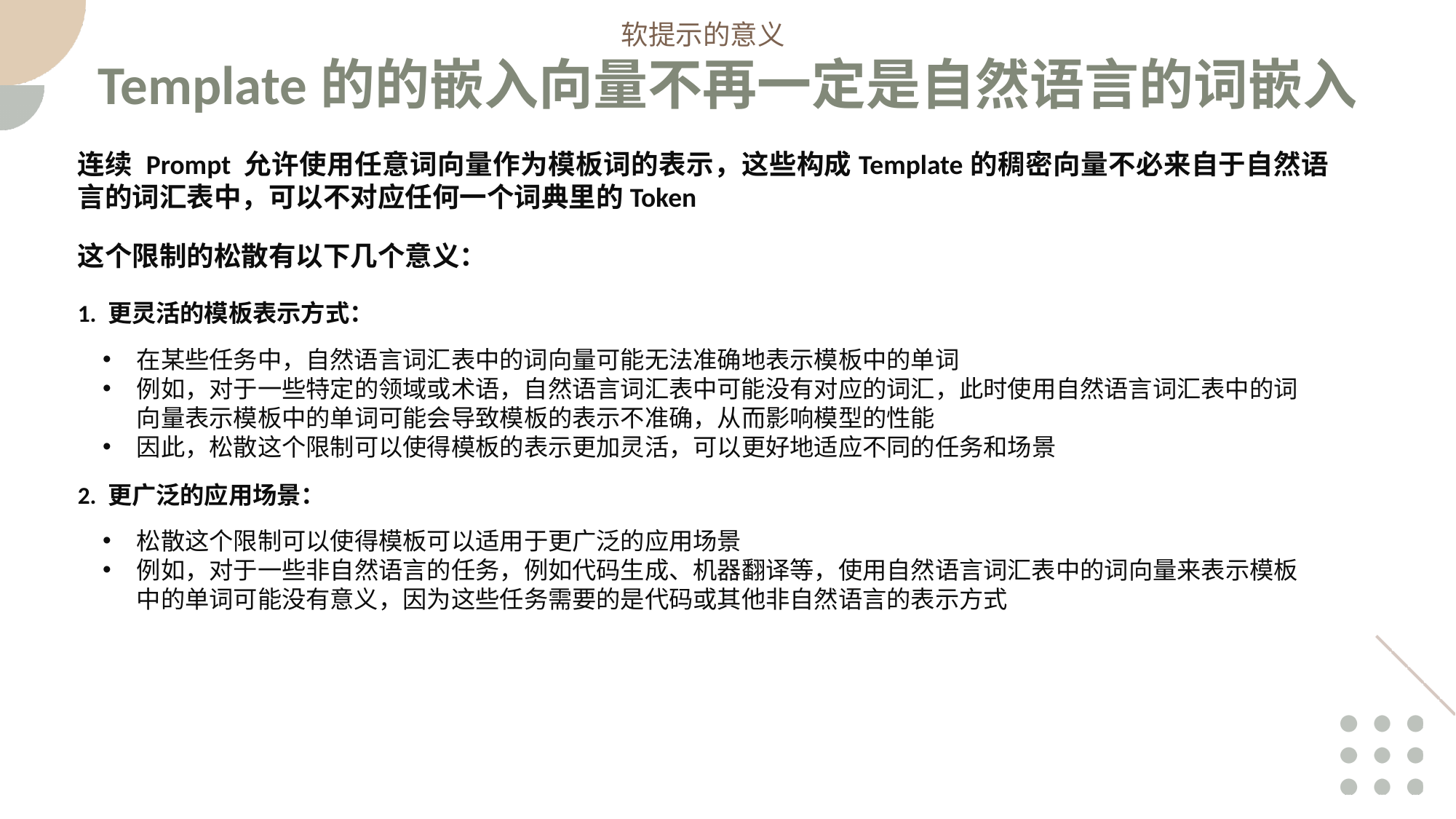

软提示的意义
Template的的嵌入向量不再一定是自然语言的词嵌入
连续 Prompt 允许使用任意词向量作为模板词的表示，这些构成Template的稠密向量不必来自于自然语言的词汇表中，可以不对应任何一个词典里的Token
这个限制的松散有以下几个意义：
1. 更灵活的模板表示方式：
在某些任务中，自然语言词汇表中的词向量可能无法准确地表示模板中的单词
例如，对于一些特定的领域或术语，自然语言词汇表中可能没有对应的词汇，此时使用自然语言词汇表中的词向量表示模板中的单词可能会导致模板的表示不准确，从而影响模型的性能
因此，松散这个限制可以使得模板的表示更加灵活，可以更好地适应不同的任务和场景
2. 更广泛的应用场景：
松散这个限制可以使得模板可以适用于更广泛的应用场景
例如，对于一些非自然语言的任务，例如代码生成、机器翻译等，使用自然语言词汇表中的词向量来表示模板中的单词可能没有意义，因为这些任务需要的是代码或其他非自然语言的表示方式